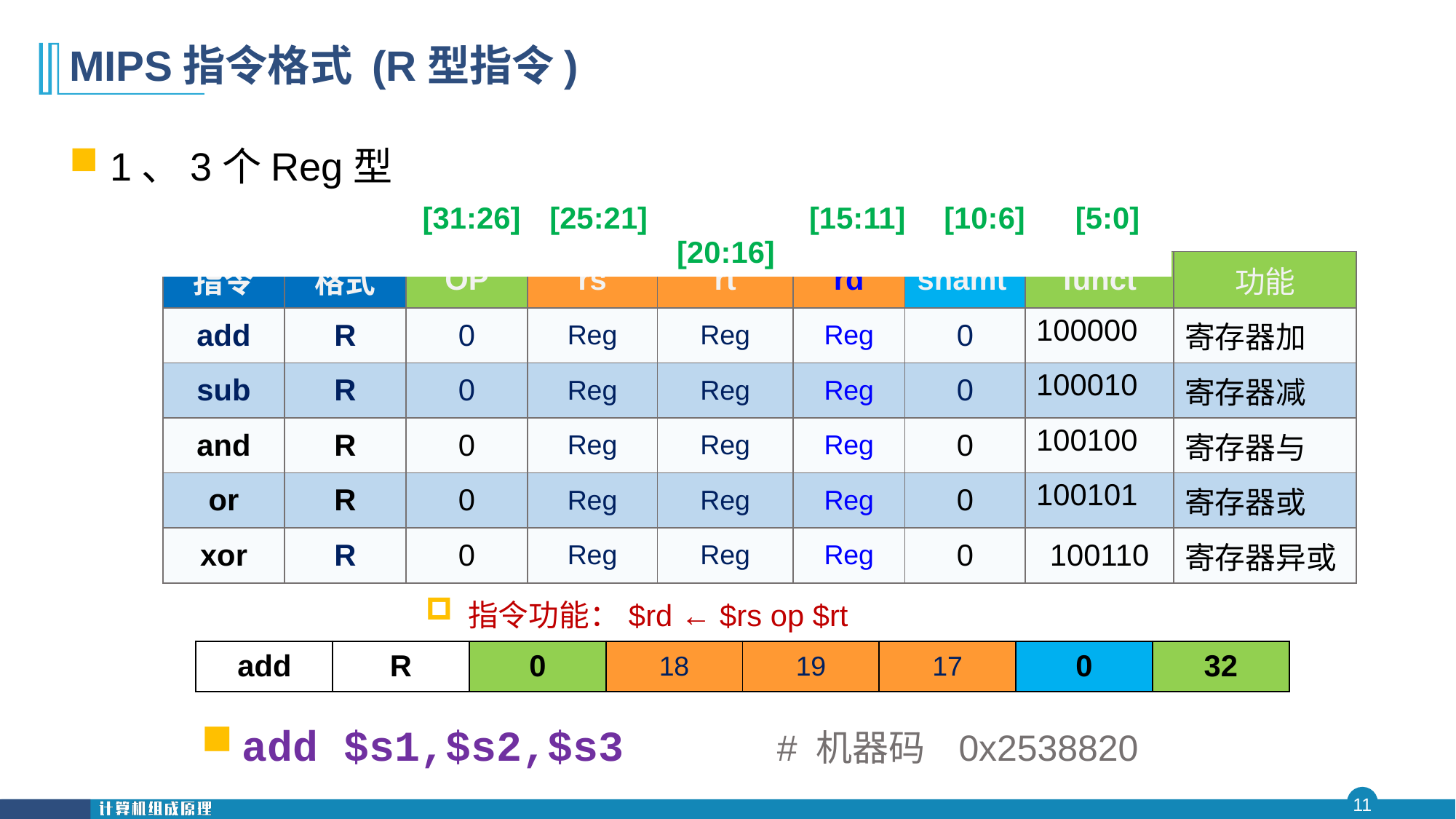

# MIPS指令格式 (R型指令)
1、3个Reg型
|  |  | [31:26] | [25:21] | [20:16] | [15:11] | [10:6] | [5:0] |
| --- | --- | --- | --- | --- | --- | --- | --- |
| 指令 | 格式 | OP | rs | rt | rd | shamt | funct | 功能 |
| --- | --- | --- | --- | --- | --- | --- | --- | --- |
| add | R | 0 | Reg | Reg | Reg | 0 | 100000 | 寄存器加 |
| sub | R | 0 | Reg | Reg | Reg | 0 | 100010 | 寄存器减 |
| and | R | 0 | Reg | Reg | Reg | 0 | 100100 | 寄存器与 |
| or | R | 0 | Reg | Reg | Reg | 0 | 100101 | 寄存器或 |
| xor | R | 0 | Reg | Reg | Reg | 0 | 100110 | 寄存器异或 |
指令功能：$rd ← $rs op $rt
| add | R | 0 | 18 | 19 | 17 | 0 | 32 |
| --- | --- | --- | --- | --- | --- | --- | --- |
add $s1,$s2,$s3      # 机器码   0x2538820